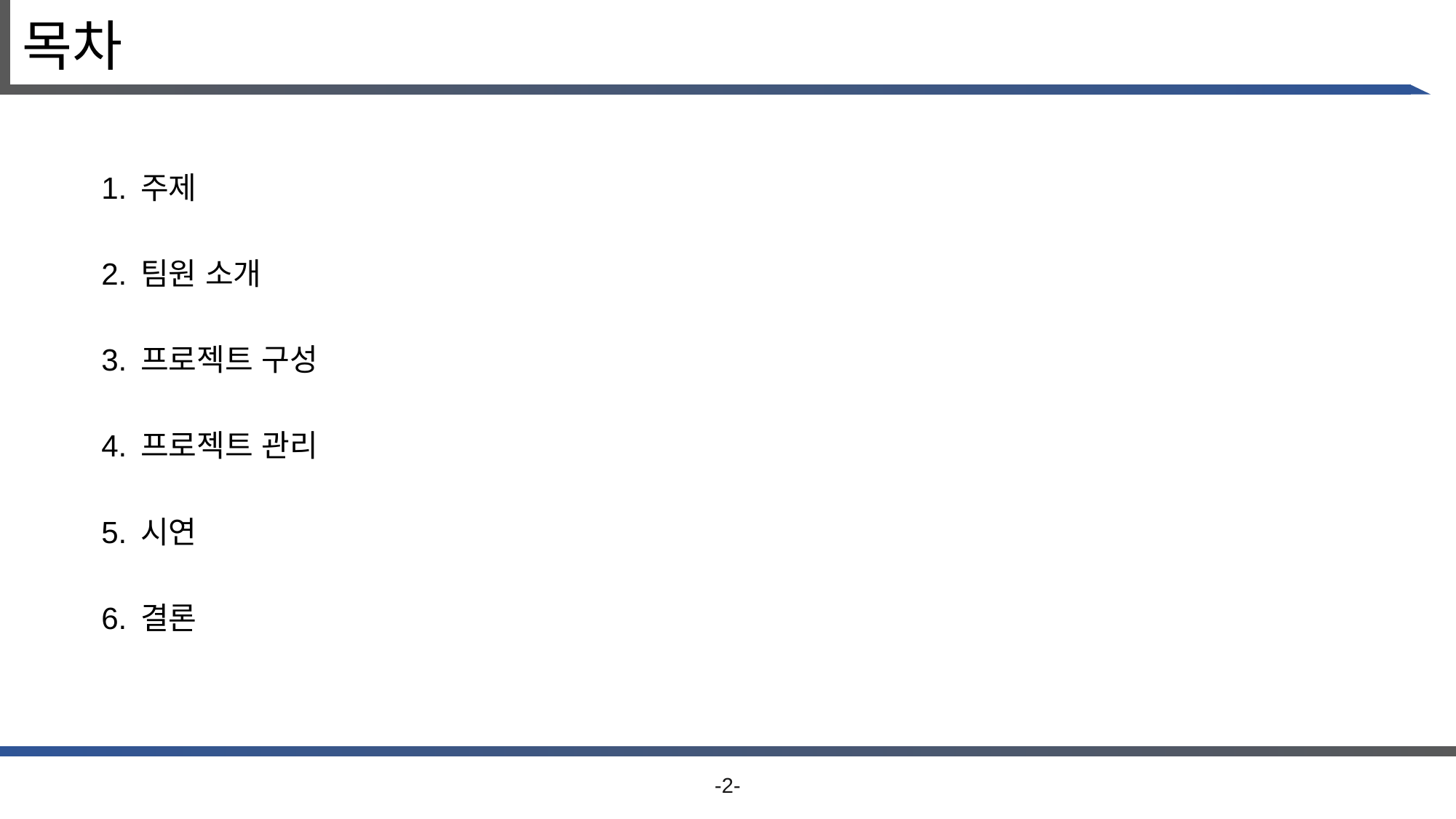

# 목차
주제
팀원 소개
프로젝트 구성
프로젝트 관리
시연
결론
-2-